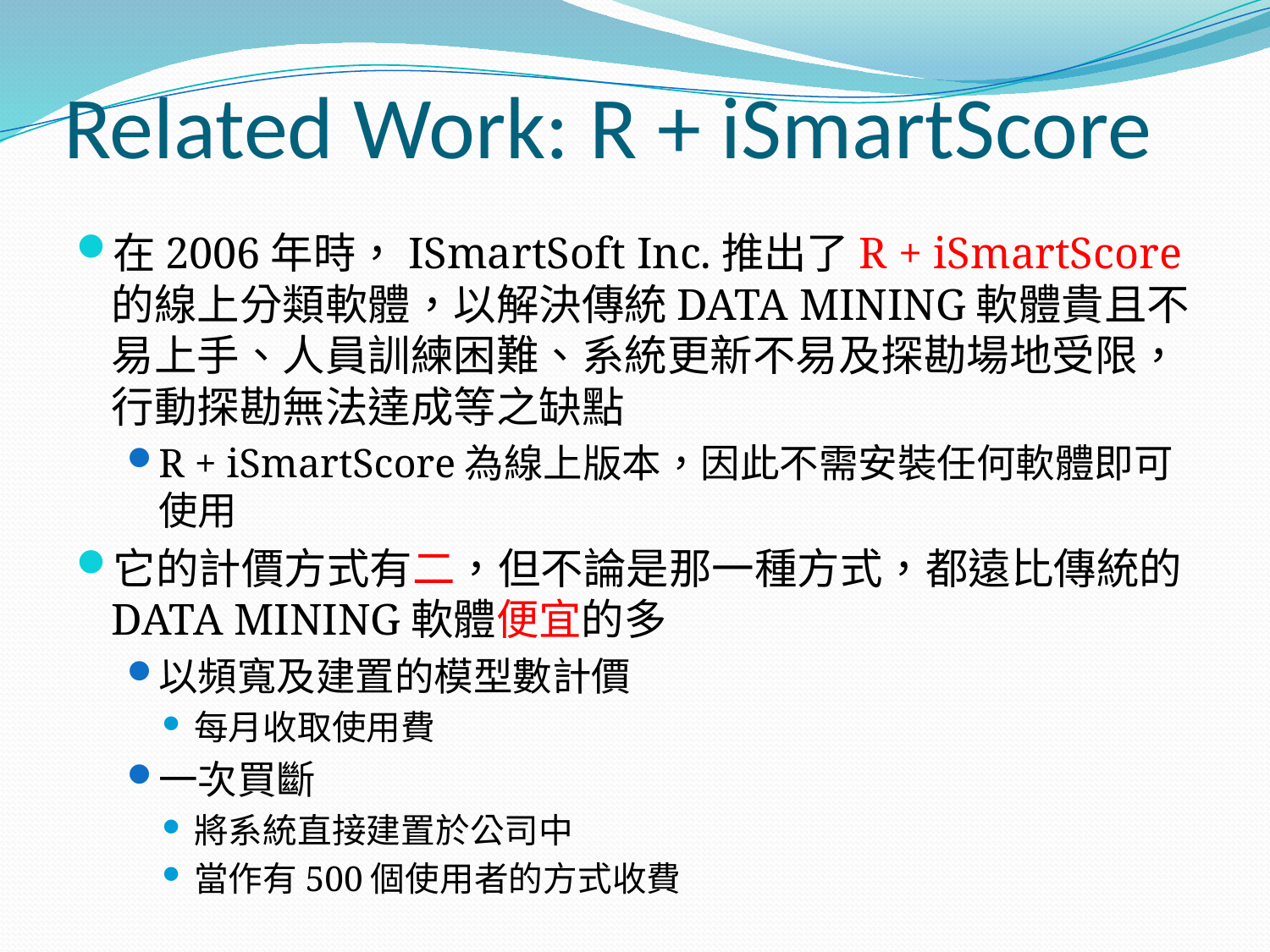

# Related Work: R + iSmartScore
在2006年時，ISmartSoft Inc.推出了R + iSmartScore的線上分類軟體，以解決傳統DATA MINING軟體貴且不易上手、人員訓練困難、系統更新不易及探勘場地受限，行動探勘無法達成等之缺點
R + iSmartScore為線上版本，因此不需安裝任何軟體即可使用
它的計價方式有二，但不論是那一種方式，都遠比傳統的DATA MINING軟體便宜的多
以頻寬及建置的模型數計價
每月收取使用費
一次買斷
將系統直接建置於公司中
當作有500個使用者的方式收費